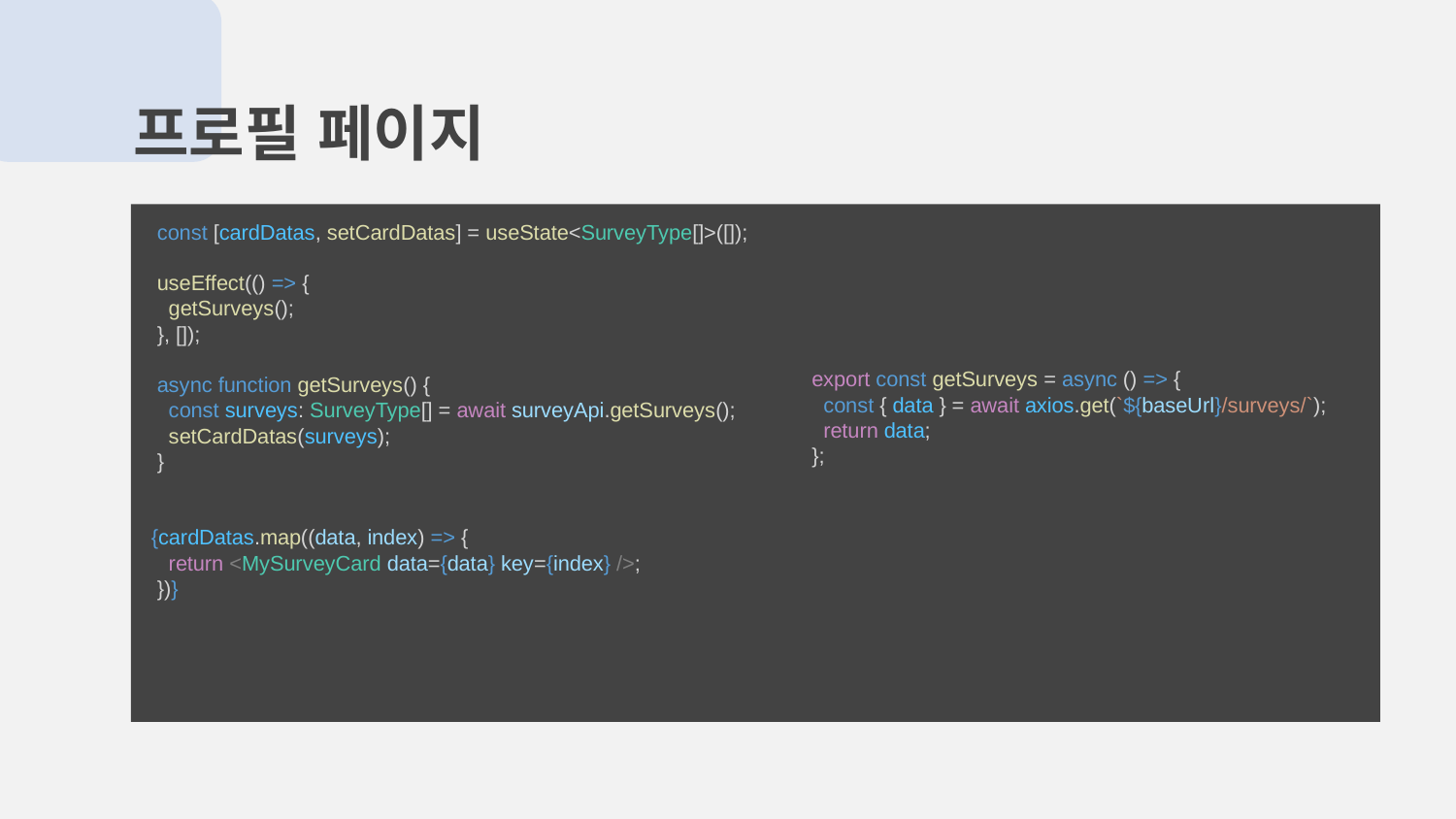

프로필 페이지
  const [cardDatas, setCardDatas] = useState<SurveyType[]>([]);
  useEffect(() => {
    getSurveys();
  }, []);
  async function getSurveys() {
    const surveys: SurveyType[] = await surveyApi.getSurveys();
    setCardDatas(surveys);
  }

 {cardDatas.map((data, index) => {
    return <MySurveyCard data={data} key={index} />;
  })}

export const getSurveys = async () => {
  const { data } = await axios.get(`${baseUrl}/surveys/`);
  return data;
};